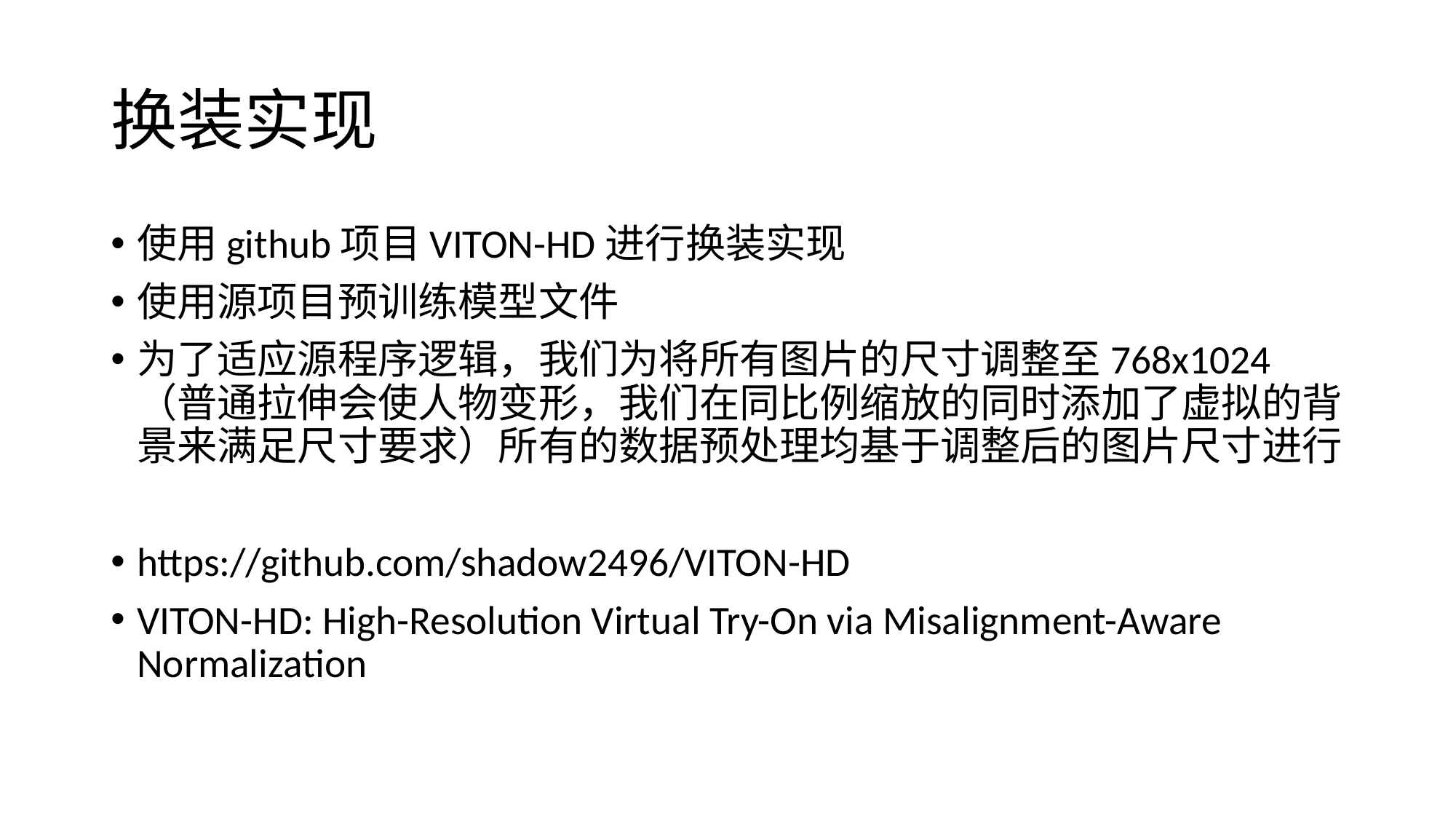

# 换装实现
使用github项目VITON-HD进行换装实现
使用源项目预训练模型文件
为了适应源程序逻辑，我们为将所有图片的尺寸调整至768x1024（普通拉伸会使人物变形，我们在同比例缩放的同时添加了虚拟的背景来满足尺寸要求）所有的数据预处理均基于调整后的图片尺寸进行

https://github.com/shadow2496/VITON-HD
VITON-HD: High-Resolution Virtual Try-On via Misalignment-Aware Normalization